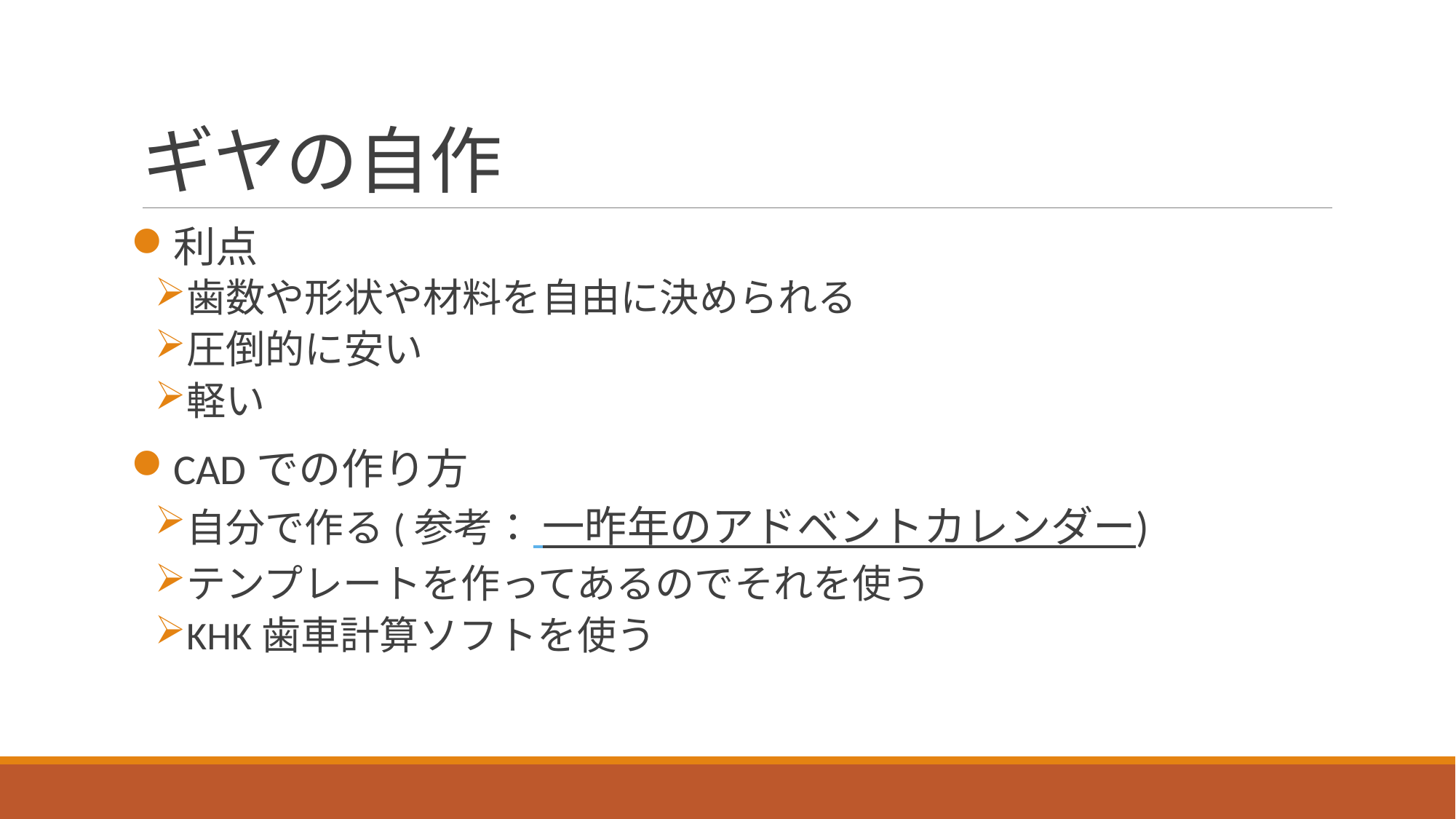

# ギヤの自作
利点
歯数や形状や材料を自由に決められる
圧倒的に安い
軽い
CADでの作り方
自分で作る(参考： 一昨年のアドベントカレンダー)
テンプレートを作ってあるのでそれを使う
KHK歯車計算ソフトを使う